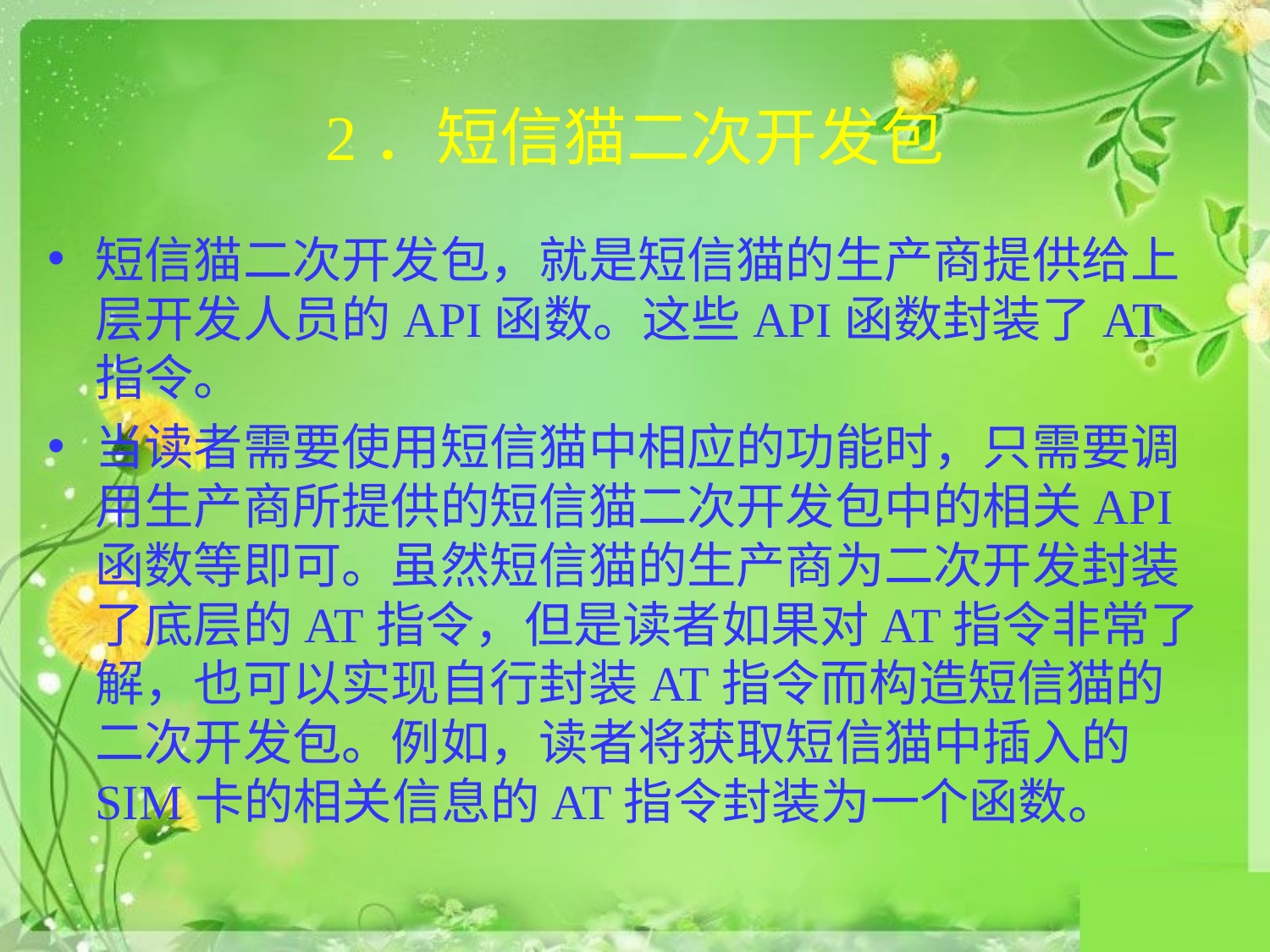

# 2．短信猫二次开发包
短信猫二次开发包，就是短信猫的生产商提供给上层开发人员的API函数。这些API函数封装了AT指令。
当读者需要使用短信猫中相应的功能时，只需要调用生产商所提供的短信猫二次开发包中的相关API函数等即可。虽然短信猫的生产商为二次开发封装了底层的AT指令，但是读者如果对AT指令非常了解，也可以实现自行封装AT指令而构造短信猫的二次开发包。例如，读者将获取短信猫中插入的SIM卡的相关信息的AT指令封装为一个函数。